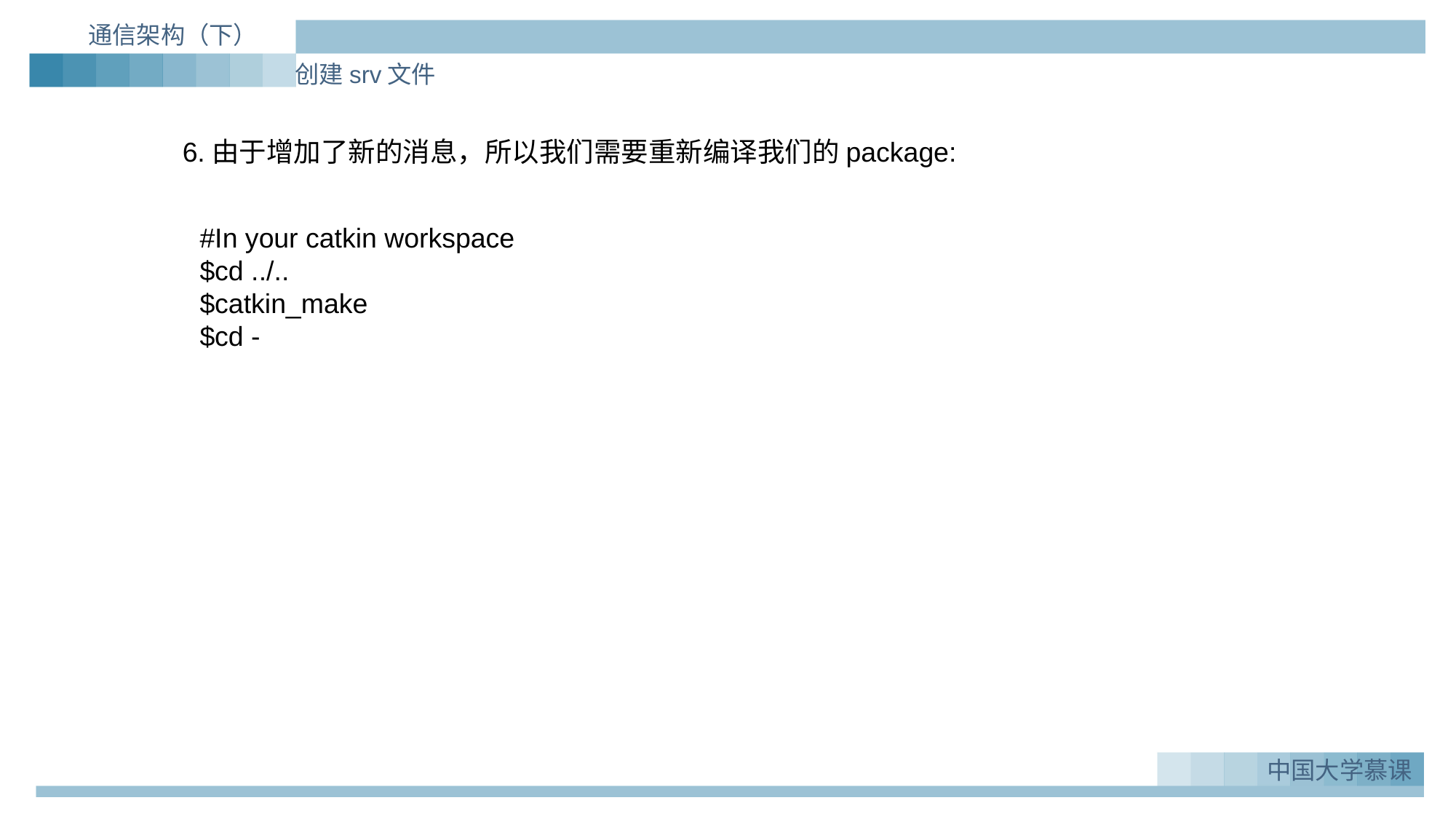

通信架构（下）
创建srv文件
6.由于增加了新的消息，所以我们需要重新编译我们的package:
#In your catkin workspace
$cd ../..
$catkin_make
$cd -
中国大学慕课